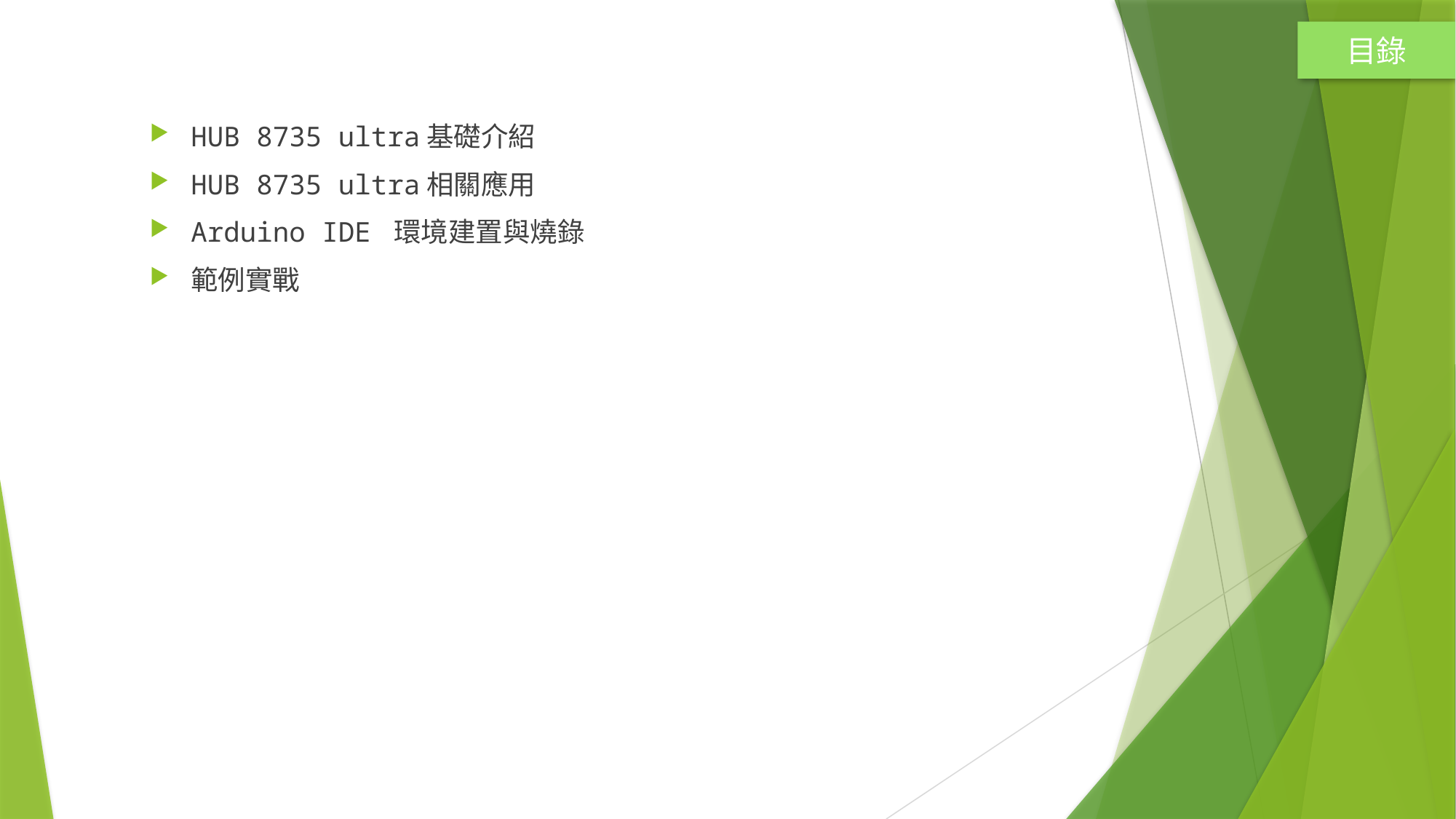

目錄
HUB 8735 ultra基礎介紹
HUB 8735 ultra相關應用
Arduino IDE 環境建置與燒錄
範例實戰